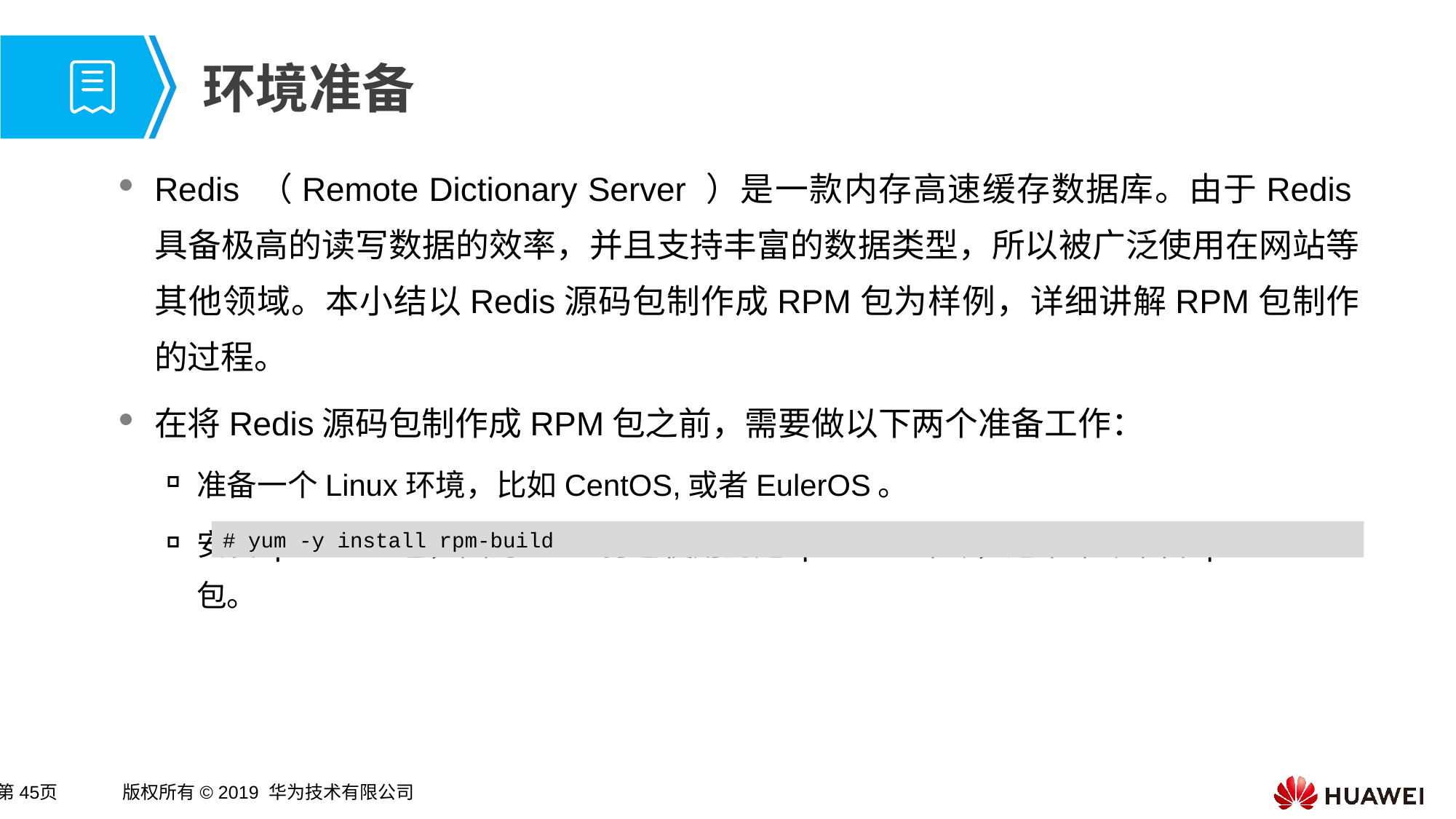

# 环境准备
Redis （Remote Dictionary Server ）是一款内存高速缓存数据库。由于Redis具备极高的读写数据的效率，并且支持丰富的数据类型，所以被广泛使用在网站等其他领域。本小结以Redis源码包制作成RPM包为样例，详细讲解RPM包制作的过程。
在将Redis源码包制作成RPM包之前，需要做以下两个准备工作：
准备一个Linux环境，比如CentOS,或者EulerOS。
安装rpm-build包，因为RPM打包使用的是rpmbuild命令，这个命令来自rpm-build包。

# yum -y install rpm-build